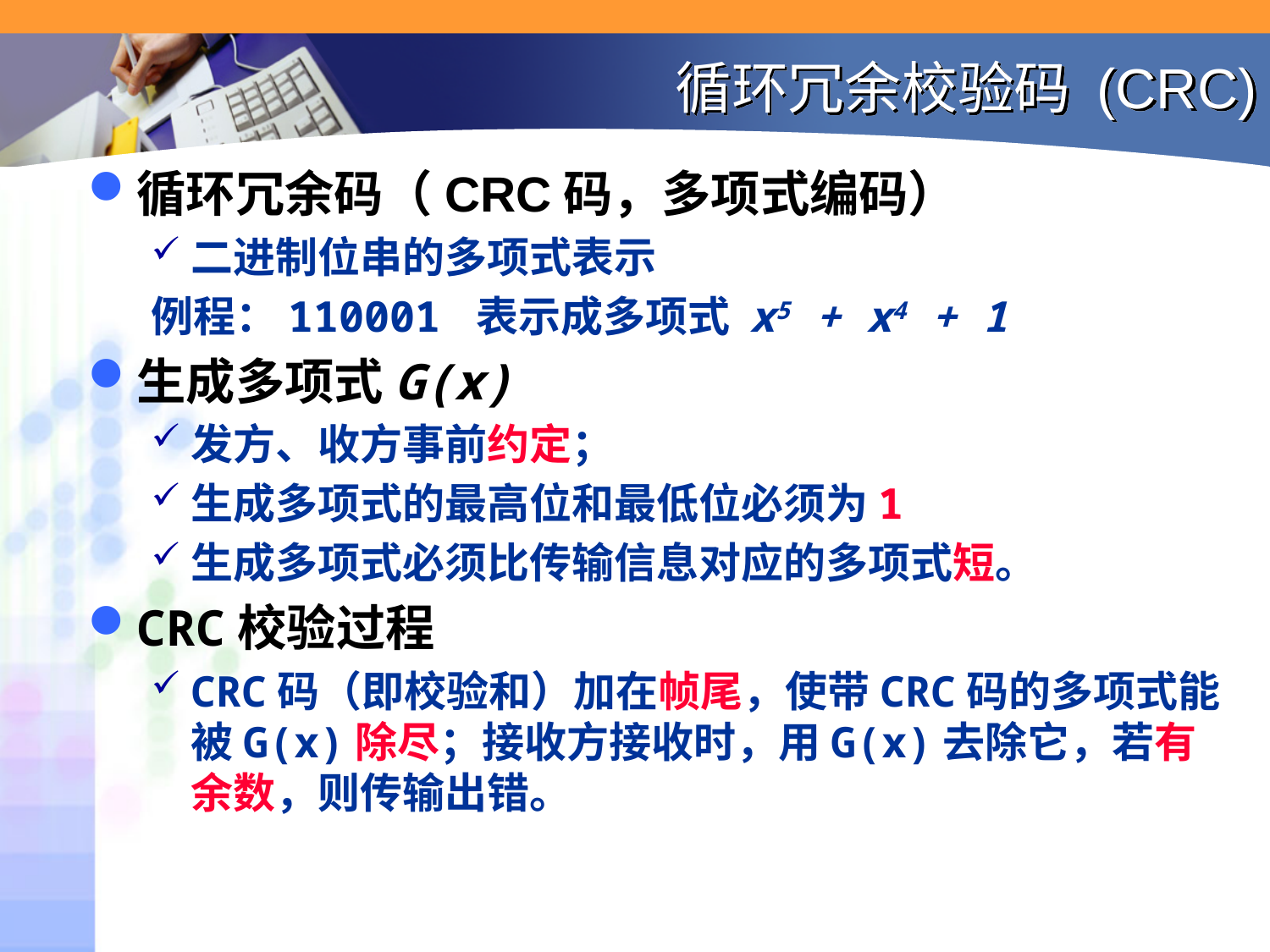

# 循环冗余校验码 (CRC)
循环冗余码（CRC码，多项式编码）
二进制位串的多项式表示
例程：110001 表示成多项式 x5 + x4 + 1
生成多项式G(x)
发方、收方事前约定；
生成多项式的最高位和最低位必须为1
生成多项式必须比传输信息对应的多项式短。
CRC校验过程
CRC码（即校验和）加在帧尾，使带CRC码的多项式能被G(x)除尽；接收方接收时，用G(x)去除它，若有余数，则传输出错。